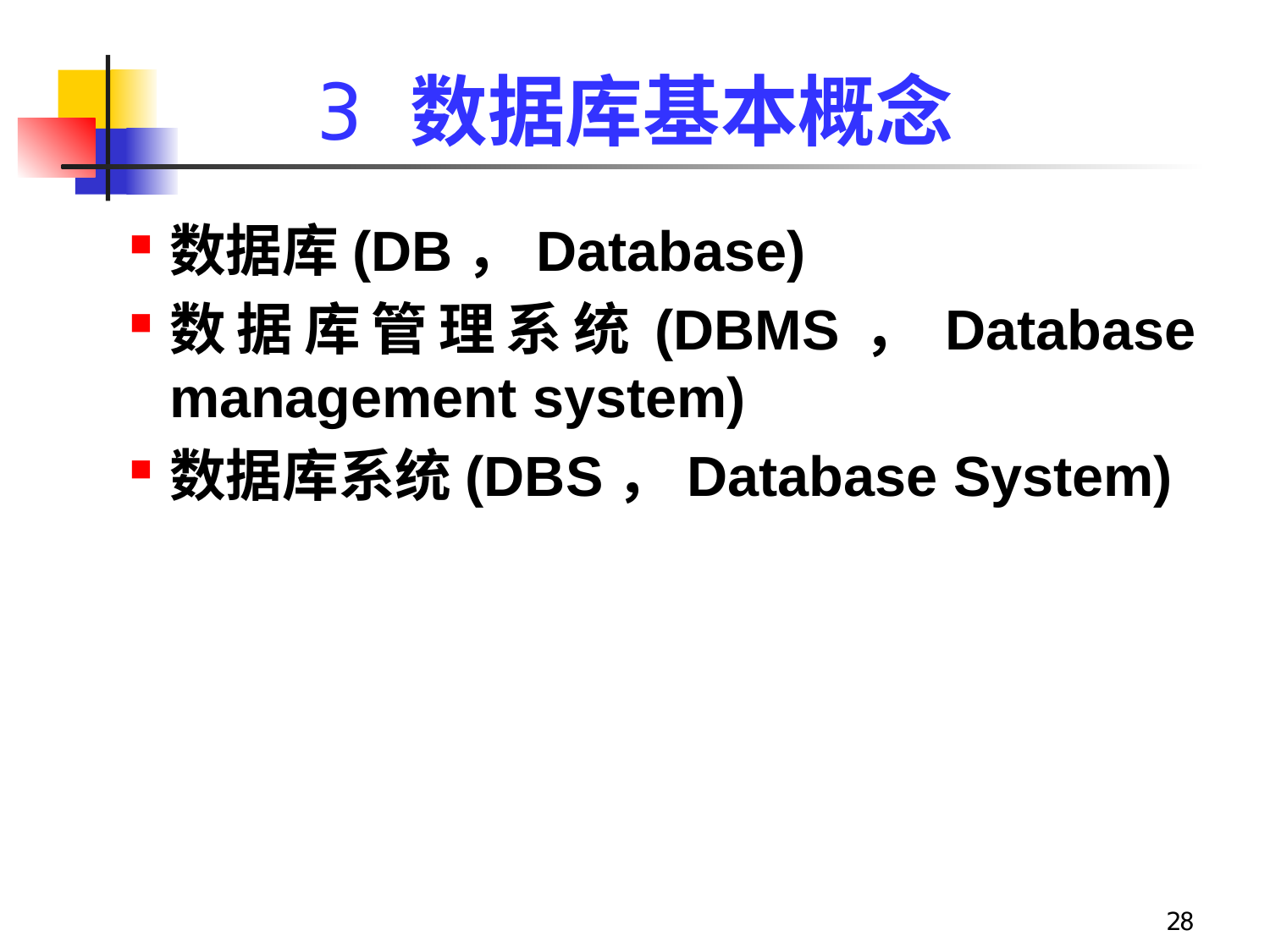

# 3 数据库基本概念
数据库(DB，Database)
数据库管理系统(DBMS，Database management system)
数据库系统(DBS，Database System)

28